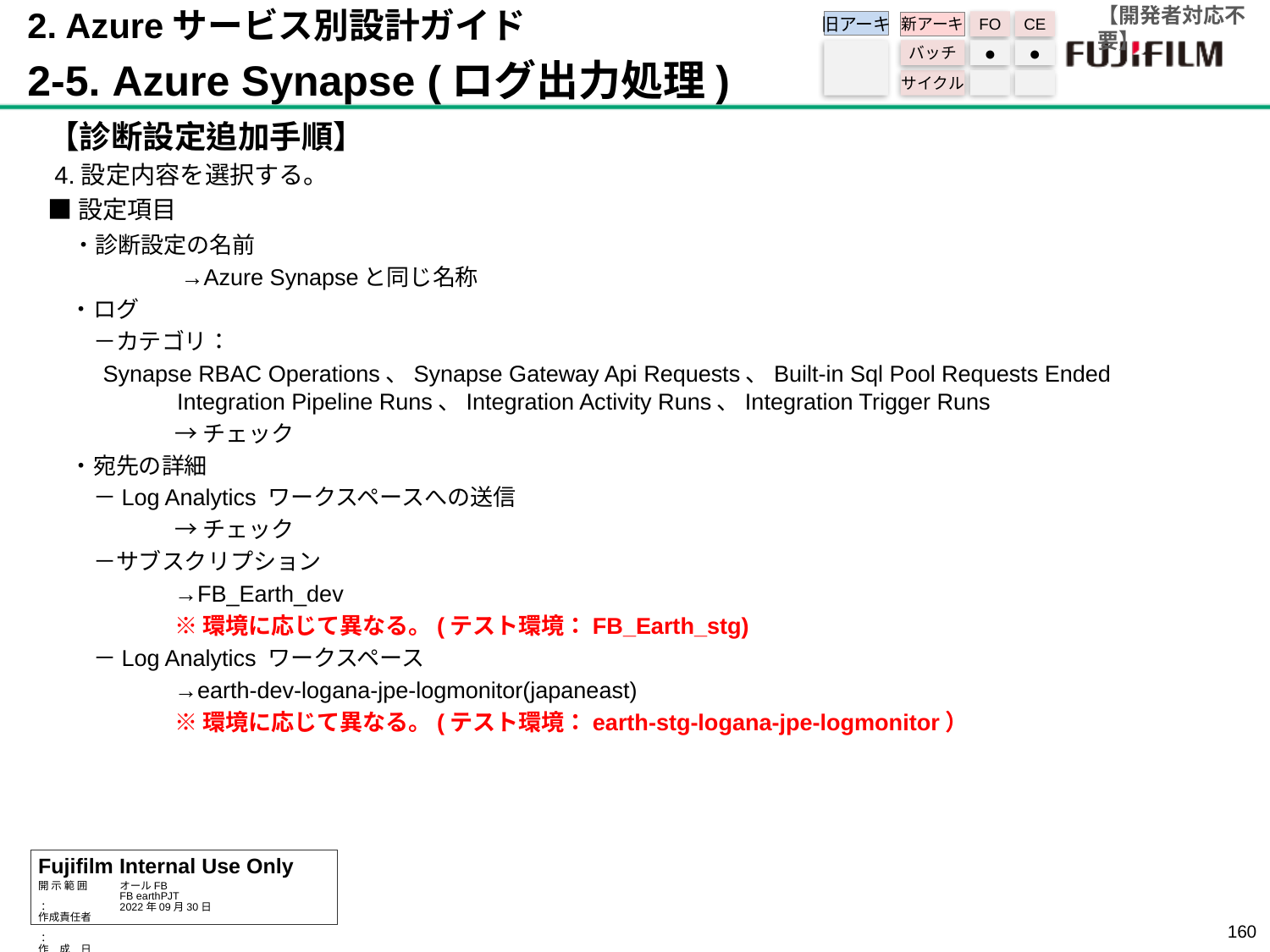

【開発者対応不要】
2. Azureサービス別設計ガイド
2-5. Azure Synapse (ログ出力処理)
旧アーキ
FO
CE
新アーキ
バッチ
●
●
サイクル

【診断設定追加手順】
 4.設定内容を選択する。
■設定項目
　・診断設定の名前
	 →Azure Synapseと同じ名称
　・ログ
　　－カテゴリ：
Synapse RBAC Operations、Synapse Gateway Api Requests、Built-in Sql Pool Requests Ended　　　　　　　　Integration Pipeline Runs、Integration Activity Runs、Integration Trigger Runs
	→チェック
　・宛先の詳細
　　－Log Analytics ワークスペースへの送信
	→チェック
　　－サブスクリプション
	→FB_Earth_dev
	※環境に応じて異なる。(テスト環境：FB_Earth_stg)
　　－Log Analytics ワークスペース
	→earth-dev-logana-jpe-logmonitor(japaneast)
	※環境に応じて異なる。(テスト環境：earth-stg-logana-jpe-logmonitor）

160